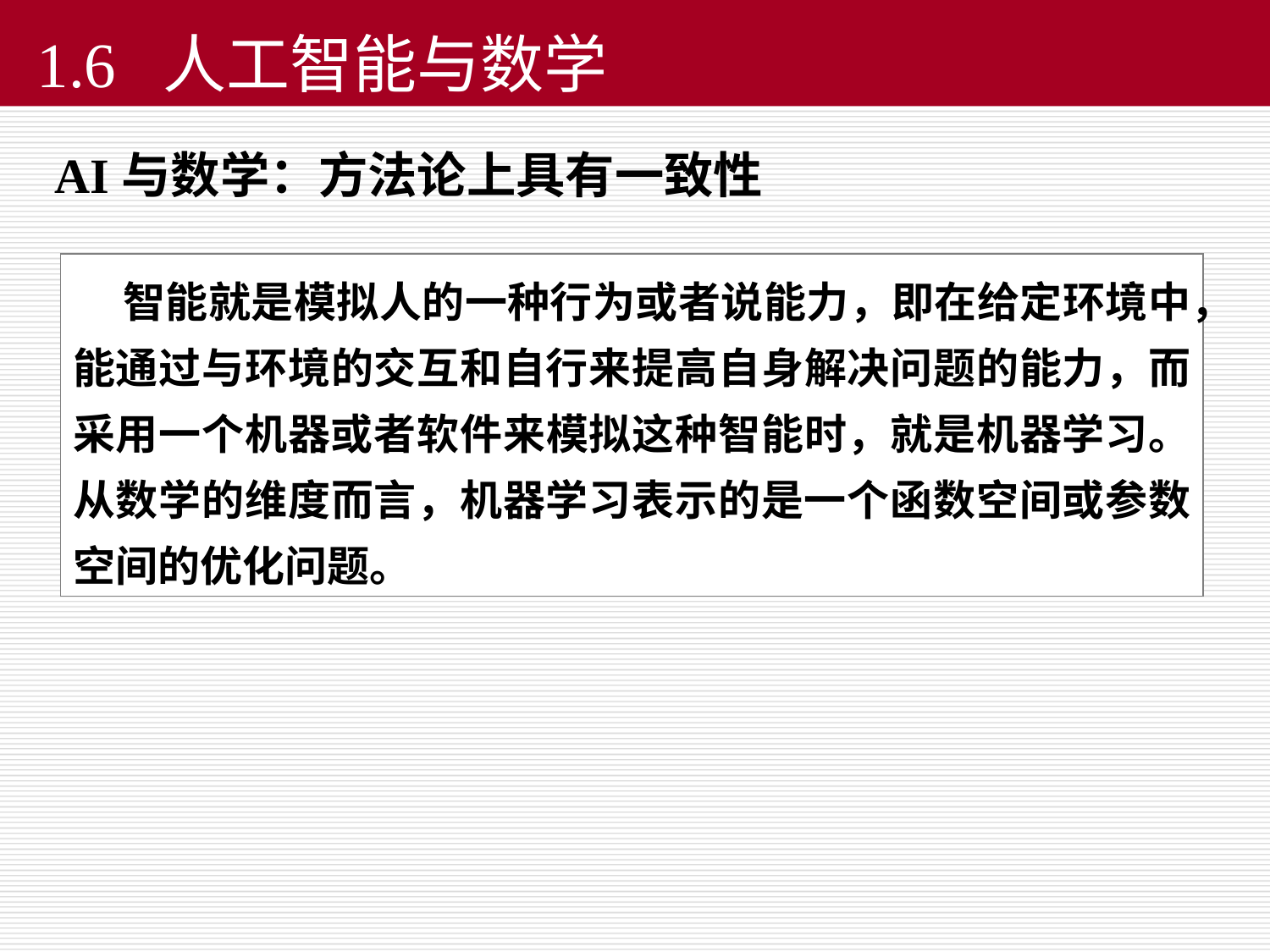

1.6  人工智能与数学
AI与数学：方法论上具有一致性

    智能就是模拟人的一种行为或者说能力，即在给定环境中，能通过与环境的交互和自行来提高自身解决问题的能力，而采用一个机器或者软件来模拟这种智能时，就是机器学习。从数学的维度而言，机器学习表示的是一个函数空间或参数空间的优化问题。
89